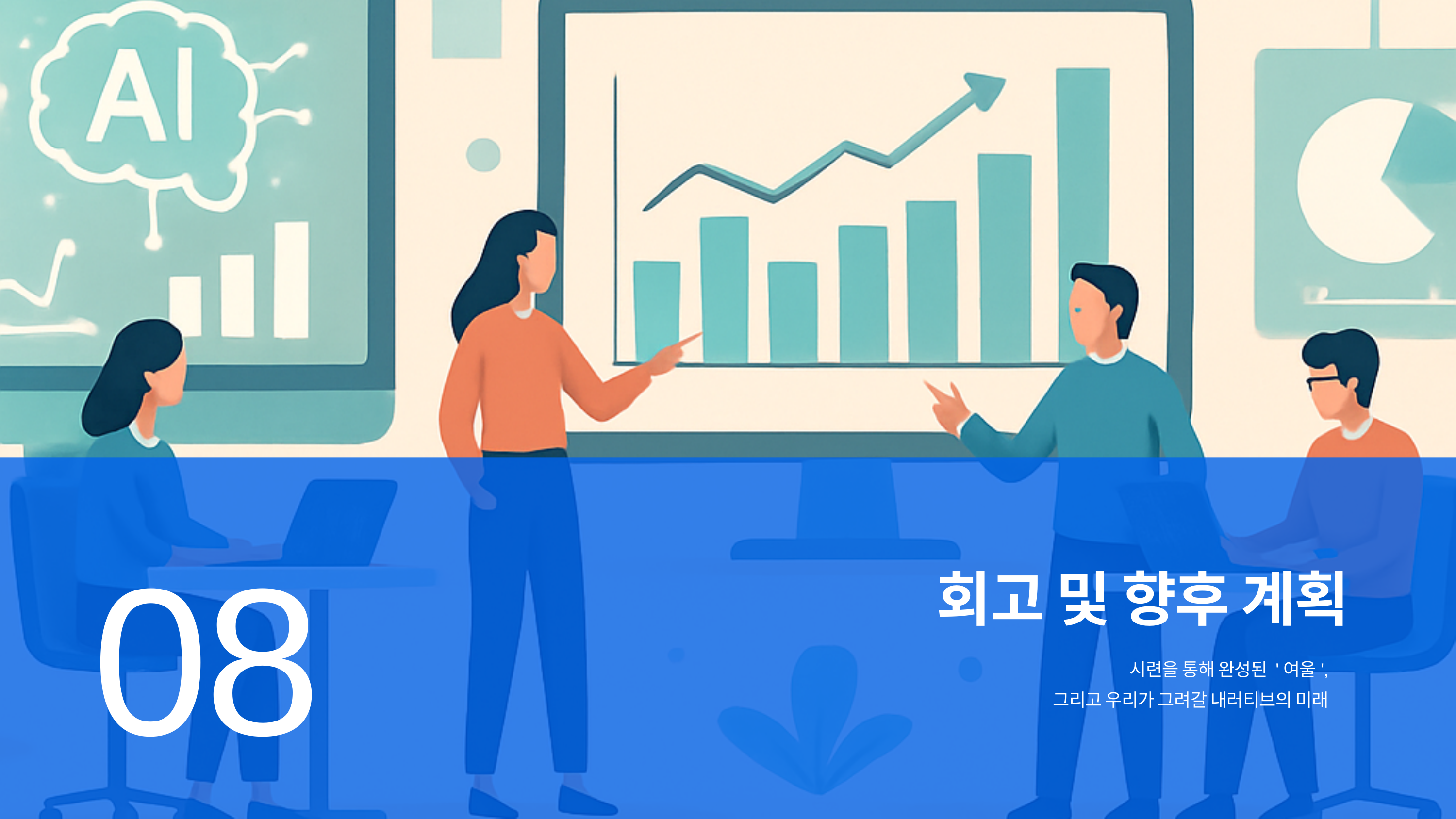

08
회고 및 향후 계획
시련을 통해 완성된 '여울',
그리고 우리가 그려갈 내러티브의 미래